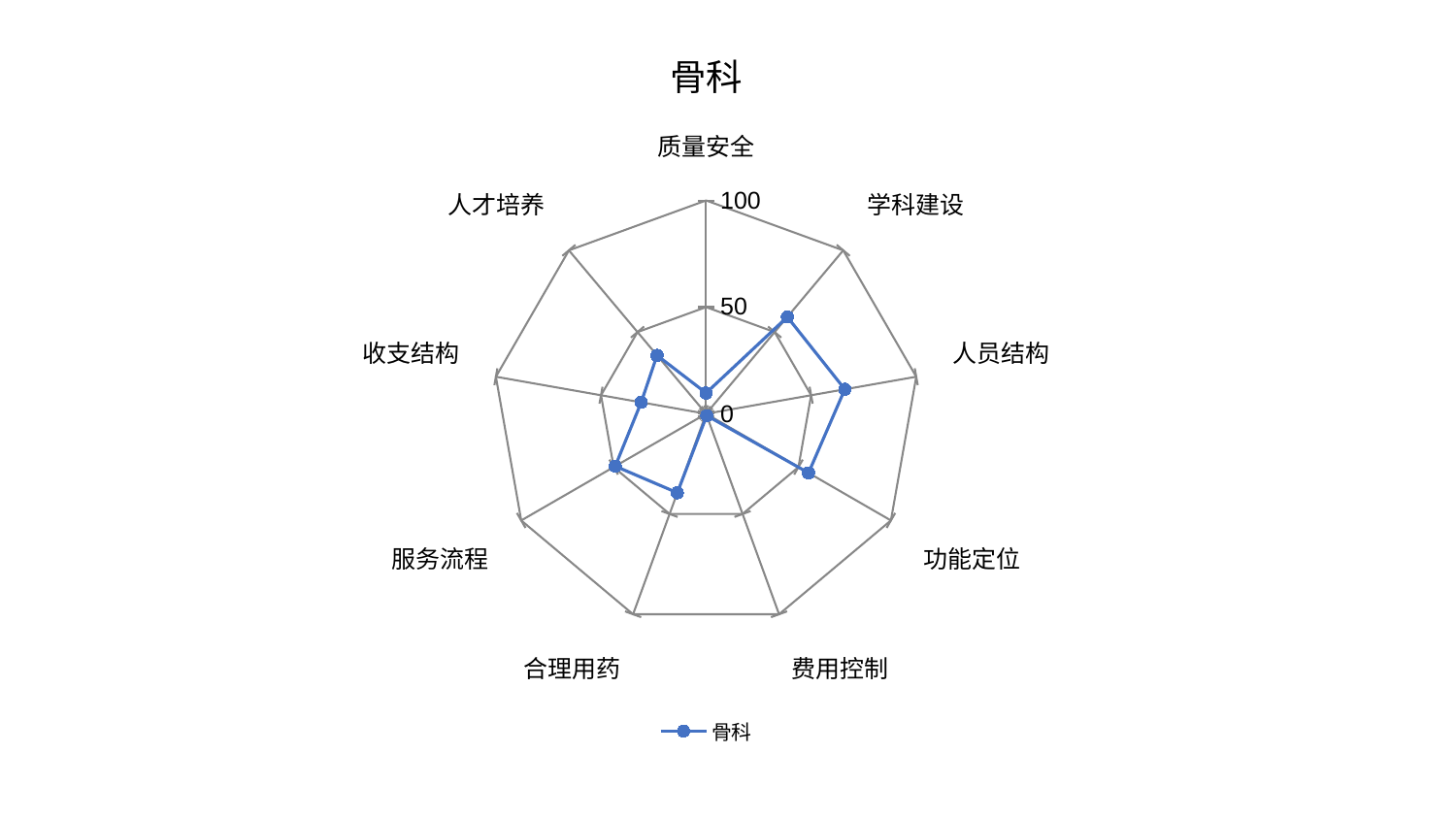

### Chart: 骨科

| Category | 骨科 |
|---|---|
| 质量安全 | 9.71084228113997 |
| 学科建设 | 59.24995727333785 |
| 人员结构 | 66.02610077208269 |
| 功能定位 | 55.43883461413044 |
| 费用控制 | 0.924056524995029 |
| 合理用药 | 39.41646968039176 |
| 服务流程 | 49.14106990243441 |
| 收支结构 | 30.87923156210593 |
| 人才培养 | 35.757642383885354 |
335